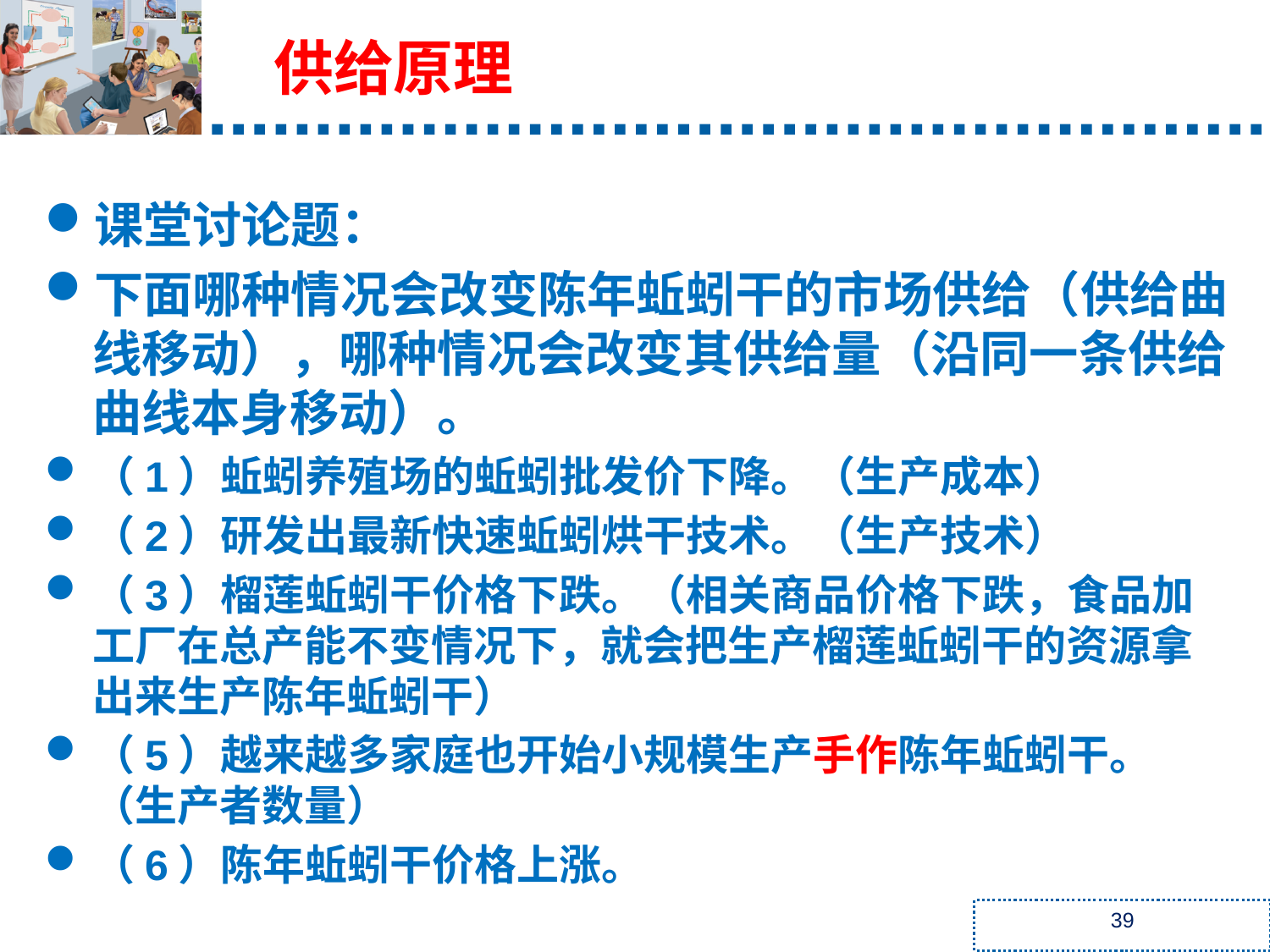

供给原理
课堂讨论题：
下面哪种情况会改变陈年蚯蚓干的市场供给（供给曲线移动），哪种情况会改变其供给量（沿同一条供给曲线本身移动）。
（1）蚯蚓养殖场的蚯蚓批发价下降。（生产成本）
（2）研发出最新快速蚯蚓烘干技术。（生产技术）
（3）榴莲蚯蚓干价格下跌。（相关商品价格下跌，食品加工厂在总产能不变情况下，就会把生产榴莲蚯蚓干的资源拿出来生产陈年蚯蚓干）
（5）越来越多家庭也开始小规模生产手作陈年蚯蚓干。（生产者数量）
（6）陈年蚯蚓干价格上涨。

39